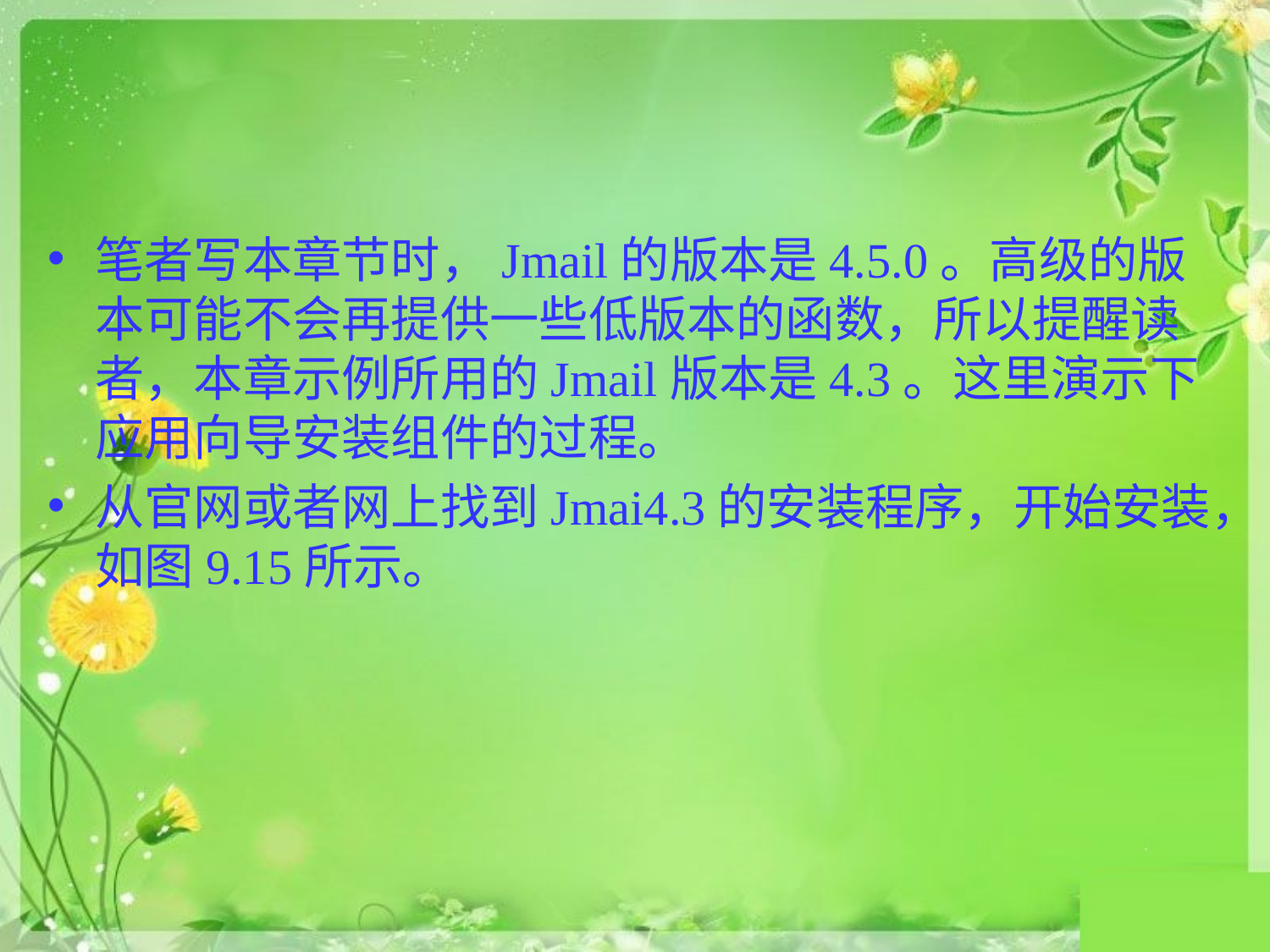

#
笔者写本章节时，Jmail的版本是4.5.0。高级的版本可能不会再提供一些低版本的函数，所以提醒读者，本章示例所用的Jmail版本是4.3。这里演示下应用向导安装组件的过程。
从官网或者网上找到Jmai4.3的安装程序，开始安装，如图9.15所示。